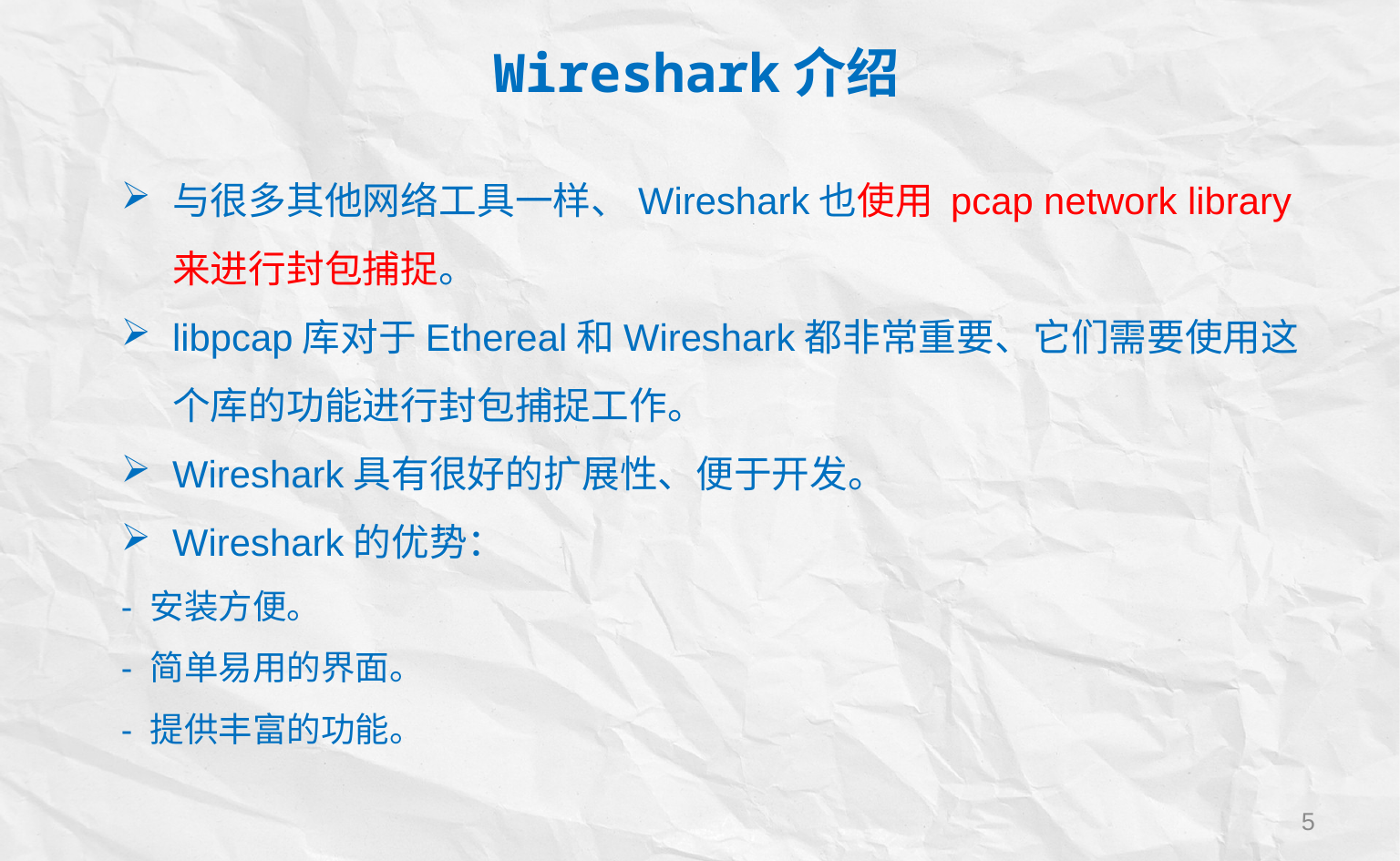

Wireshark介绍
与很多其他网络工具一样、Wireshark也使用 pcap network library来进行封包捕捉。
libpcap库对于Ethereal和Wireshark都非常重要、它们需要使用这个库的功能进行封包捕捉工作。
Wireshark具有很好的扩展性、便于开发。
Wireshark的优势：
- 安装方便。
- 简单易用的界面。
- 提供丰富的功能。

 5